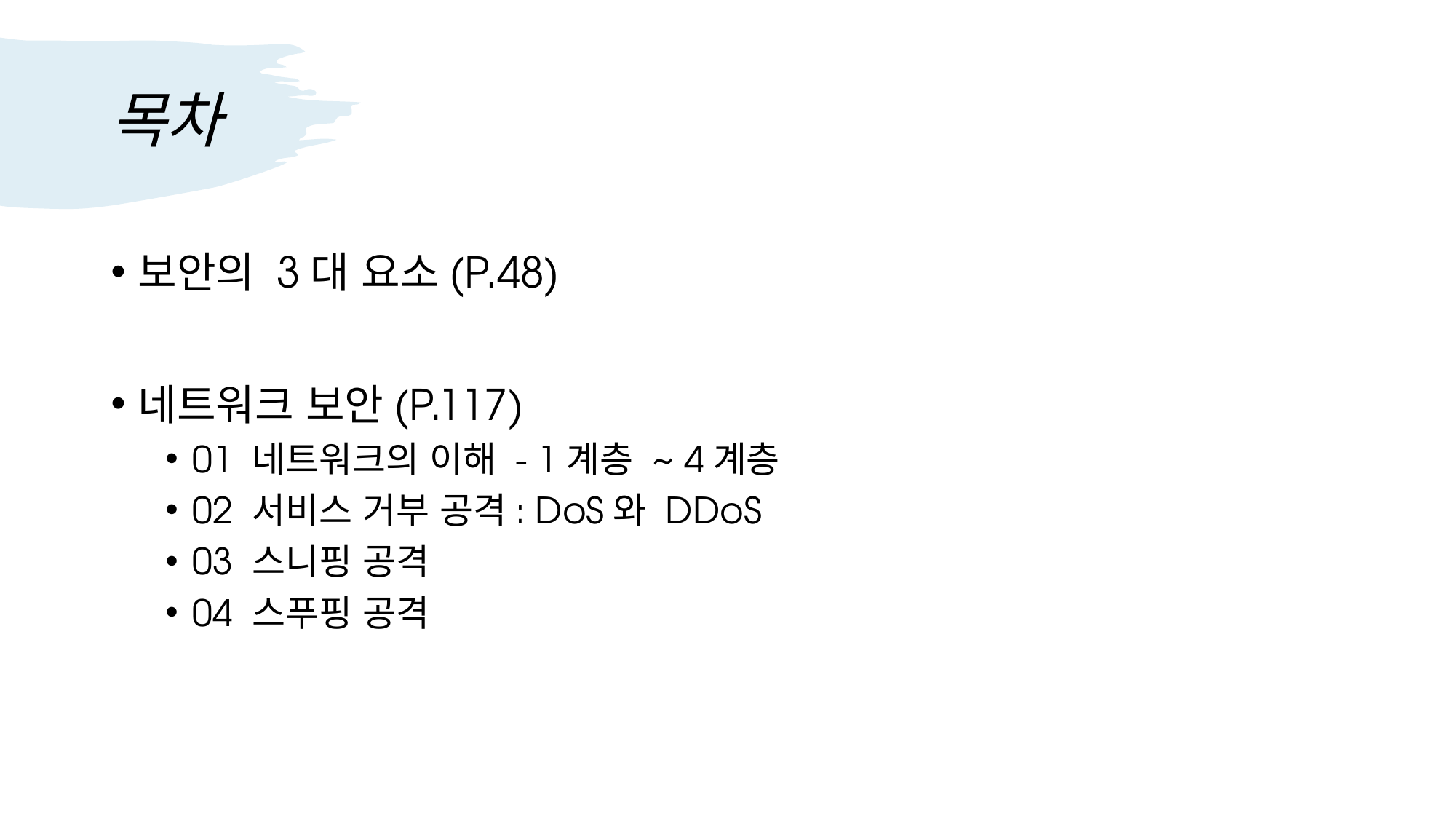

# 목차
보안의 3대 요소(P.48)

네트워크 보안(P.117)
01 네트워크의 이해 - 1계층 ~ 4계층
02 서비스 거부 공격: DoS와 DDoS
03 스니핑 공격
04 스푸핑 공격